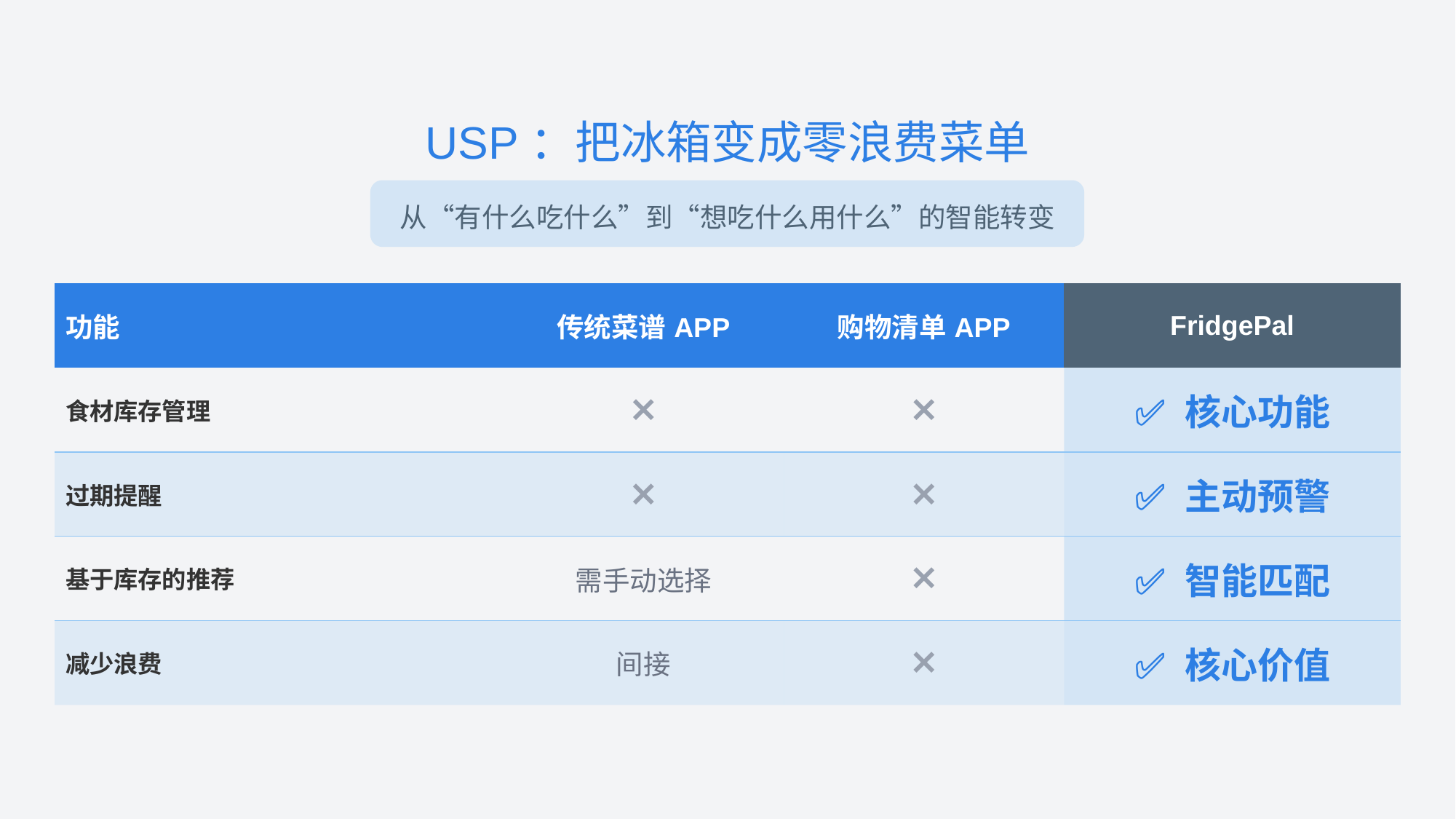

USP：把冰箱变成零浪费菜单

从“有什么吃什么”到“想吃什么用什么”的智能转变
| 功能 | 传统菜谱APP | 购物清单APP | FridgePal |
| --- | --- | --- | --- |
| 食材库存管理 | ❌ | ❌ | ✅ 核心功能 |
| 过期提醒 | ❌ | ❌ | ✅ 主动预警 |
| 基于库存的推荐 | 需手动选择 | ❌ | ✅ 智能匹配 |
| 减少浪费 | 间接 | ❌ | ✅ 核心价值 |